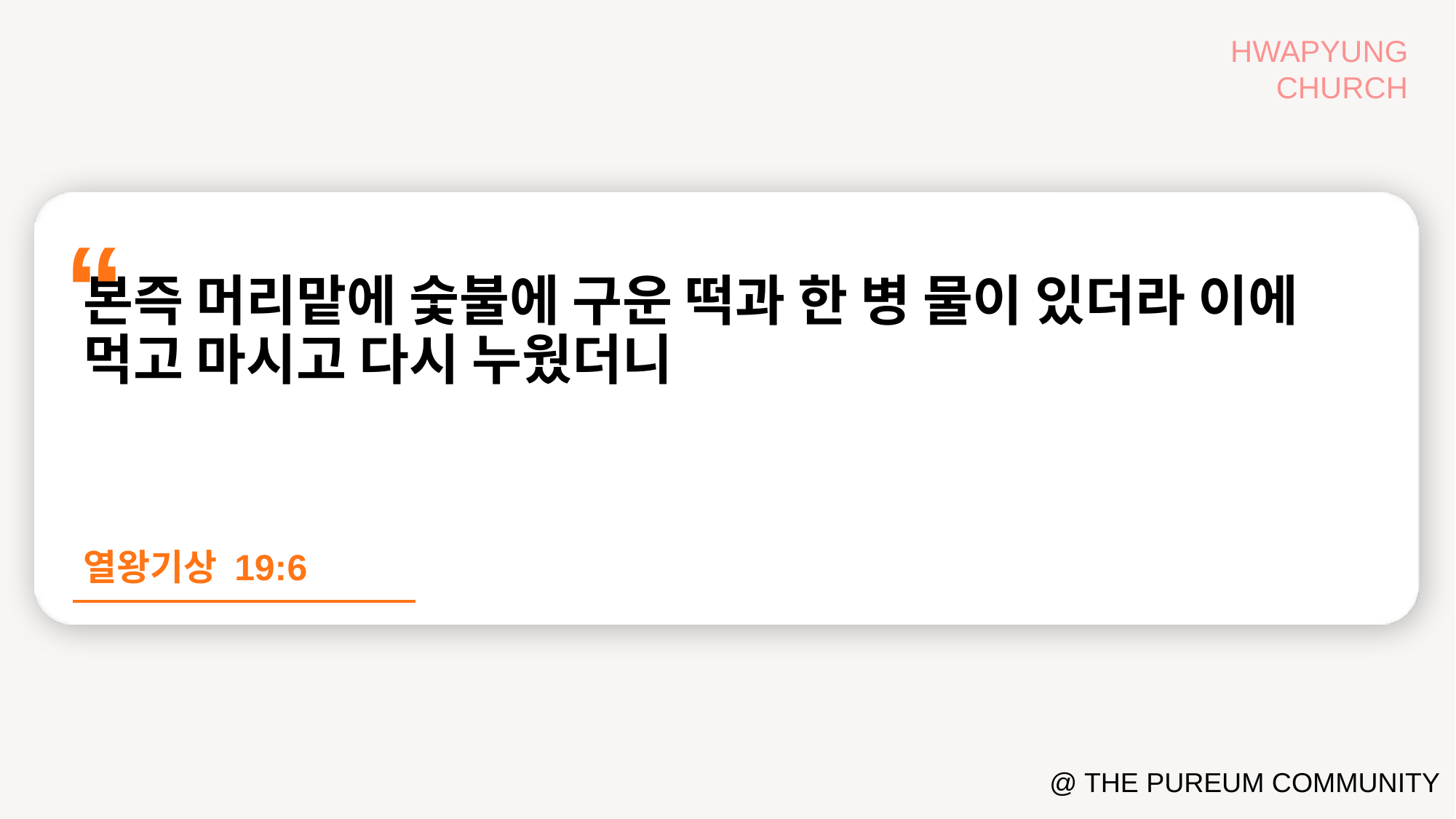

본즉 머리맡에 숯불에 구운 떡과 한 병 물이 있더라 이에 먹고 마시고 다시 누웠더니
열왕기상 19:6